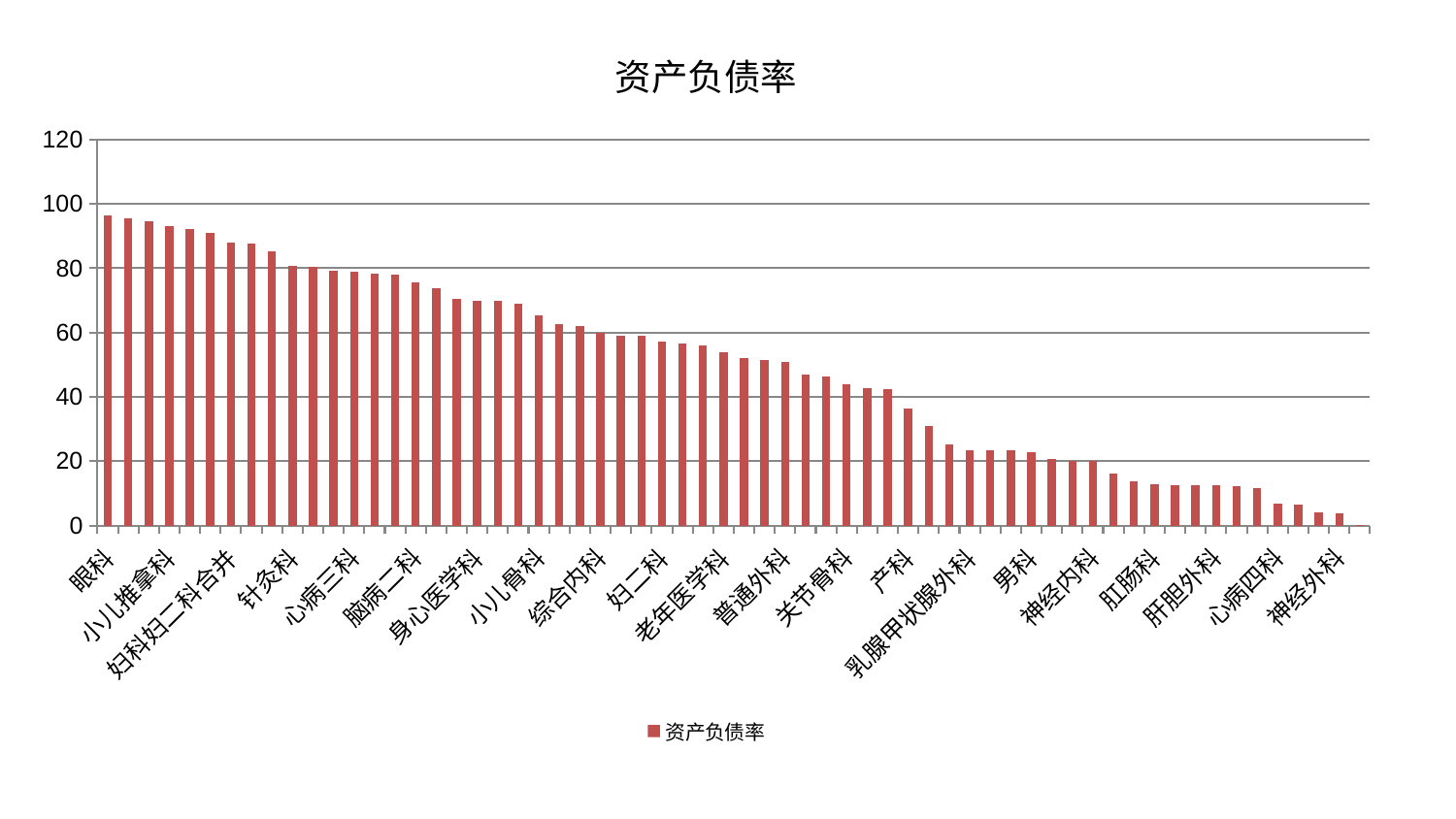

### Chart: 资产负债率

| Category | 资产负债率 |
|---|---|
| 眼科 | 96.37744730161369 |
| 胸外科 | 95.60356343364116 |
| 东区重症医学科 | 94.63332262679445 |
| 小儿推拿科 | 92.97220732297984 |
| 医院 | 92.17157599797439 |
| 血液科 | 91.10778372006318 |
| 妇科妇二科合并 | 87.86194204714484 |
| 西区重症医学科 | 87.599384273357 |
| 中医外治中心 | 85.37870549000883 |
| 针灸科 | 80.66684627356955 |
| 创伤骨科 | 80.41442785731587 |
| 微创骨科 | 79.10054377125742 |
| 心病三科 | 78.90819867353198 |
| 儿科 | 78.30068649513939 |
| 心血管内科 | 77.98446860172315 |
| 脑病二科 | 75.62039743535946 |
| 治未病中心 | 73.75540954108195 |
| 妇科 | 70.36811416323178 |
| 身心医学科 | 69.91932613140588 |
| 骨科 | 69.91123776397181 |
| 心病二科 | 68.95486197106344 |
| 小儿骨科 | 65.38764789206444 |
| 皮肤科 | 62.57338815840783 |
| 心病一科 | 61.89054059352912 |
| 综合内科 | 59.86508680835123 |
| 肝病科 | 59.020743216429715 |
| 消化内科 | 58.88316398718629 |
| 妇二科 | 57.23324709381019 |
| 重症医学科 | 56.49838879594735 |
| 东区肾病科 | 55.86384164002498 |
| 老年医学科 | 53.86322962033698 |
| 呼吸内科 | 52.05927483973185 |
| 风湿病科 | 51.43691556445176 |
| 普通外科 | 50.76400113794979 |
| 肾脏内科 | 47.07354553281957 |
| 耳鼻喉科 | 46.36900603683798 |
| 关节骨科 | 43.80232841876537 |
| 脑病一科 | 42.66759136794334 |
| 推拿科 | 42.48075385551957 |
| 产科 | 36.33987325557659 |
| 康复科 | 31.039223667509773 |
| 中医经典科 | 25.180119884809905 |
| 乳腺甲状腺外科 | 23.503696528739315 |
| 脾胃病科 | 23.386563594284016 |
| 脾胃科消化科合并 | 23.259359047300187 |
| 男科 | 22.689880573388276 |
| 内分泌科 | 20.541361629288836 |
| 口腔科 | 20.22054103744391 |
| 神经内科 | 20.058359894245136 |
| 脊柱骨科 | 16.11169890921824 |
| 脑病三科 | 13.715462988520022 |
| 肛肠科 | 12.69614526903684 |
| 运动损伤骨科 | 12.538086414586047 |
| 周围血管科 | 12.47980322591884 |
| 肝胆外科 | 12.396171418606027 |
| 显微骨科 | 12.253555781838621 |
| 美容皮肤科 | 11.650440944206398 |
| 心病四科 | 6.7379769783556975 |
| 泌尿外科 | 6.450776630646948 |
| 肿瘤内科 | 3.9758742447329354 |
| 神经外科 | 3.863609786584621 |
| 肾病科 | 0.055059267378143595 |
270